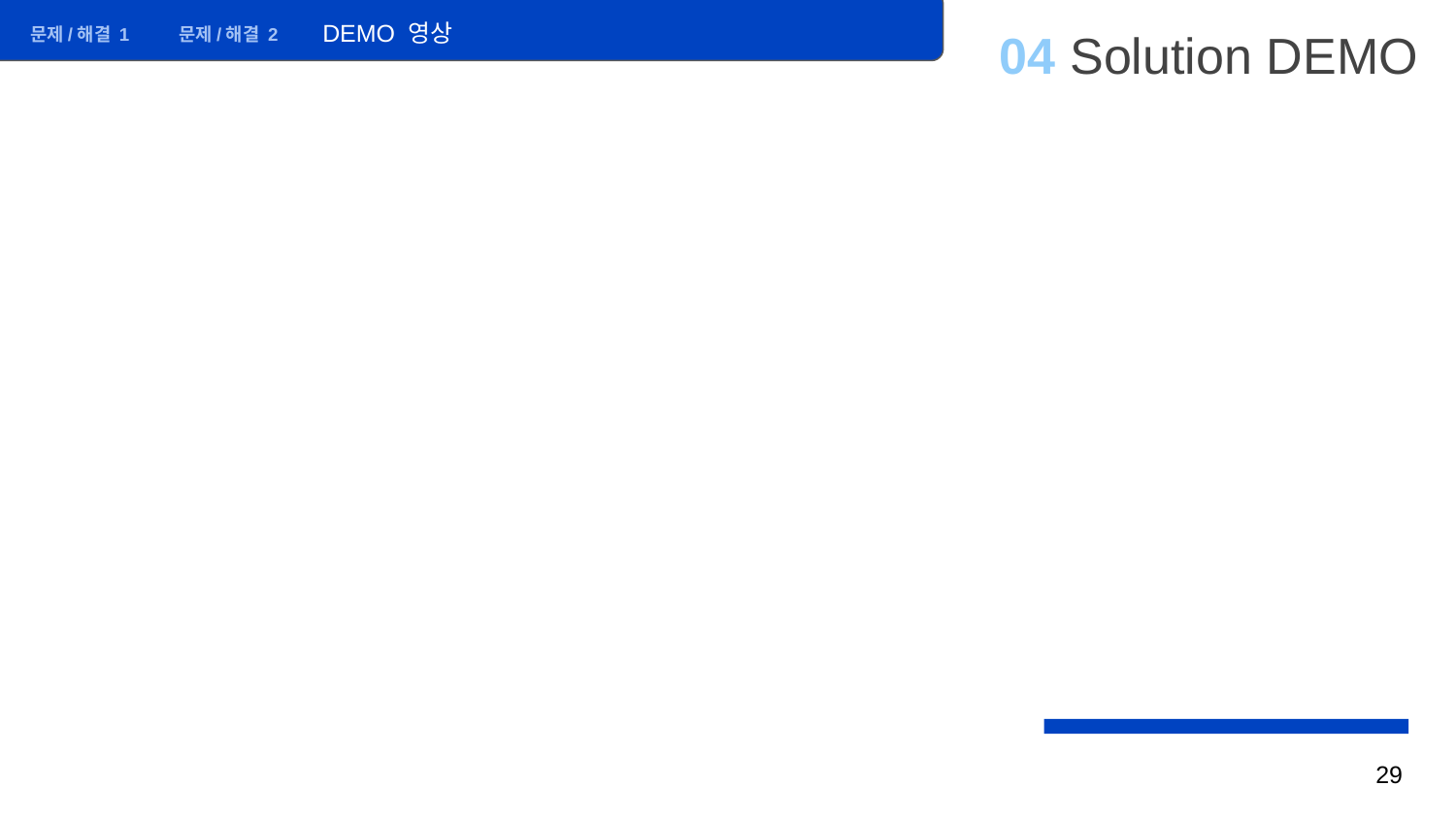

DEMO 영상
문제/해결 1
문제/해결 2
# 04 Solution DEMO
29